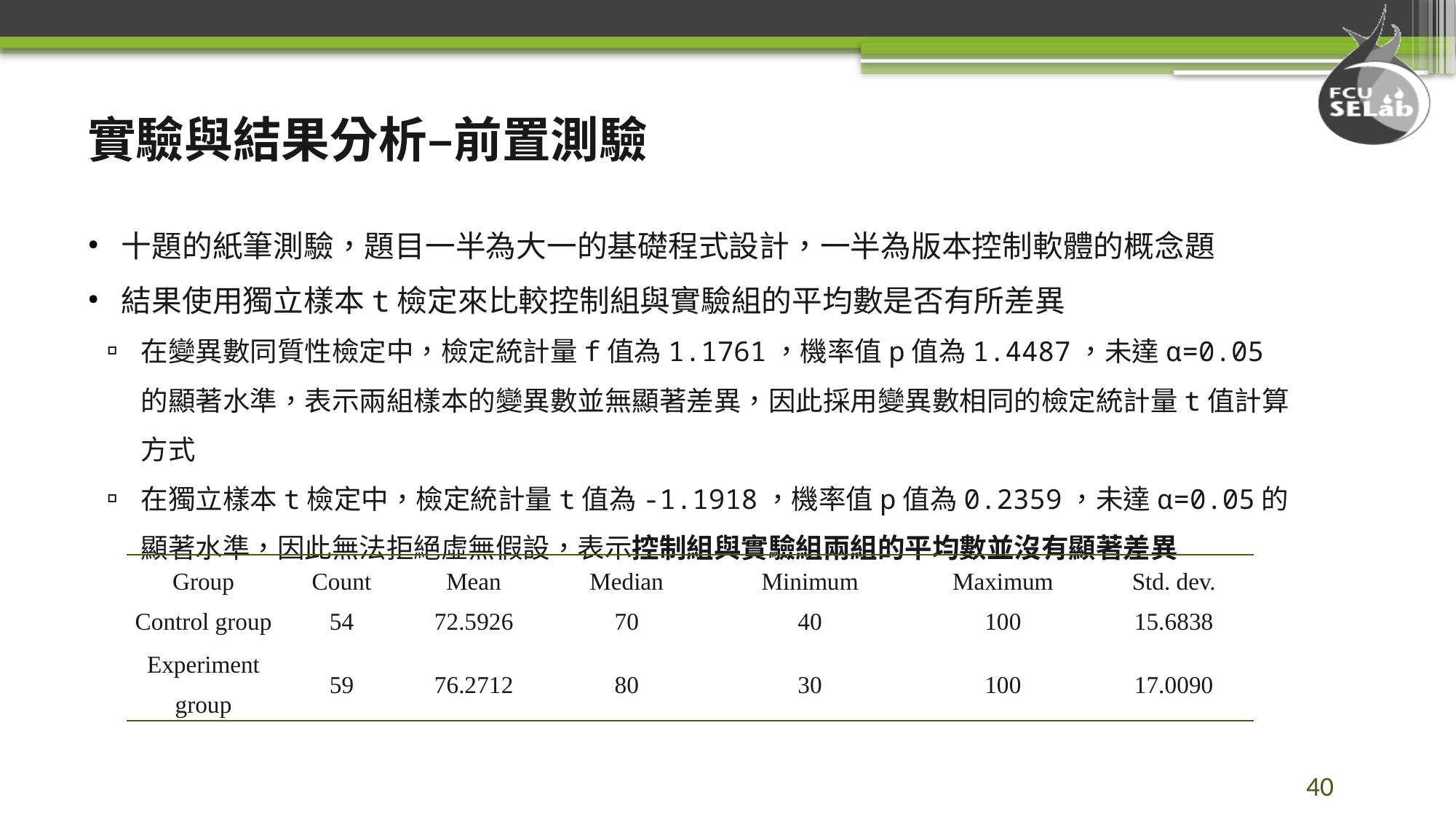

# 實驗與結果分析–前置測驗
十題的紙筆測驗，題目一半為大一的基礎程式設計，一半為版本控制軟體的概念題
結果使用獨立樣本t檢定來比較控制組與實驗組的平均數是否有所差異
在變異數同質性檢定中，檢定統計量f值為1.1761，機率值p值為1.4487，未達α=0.05的顯著水準，表示兩組樣本的變異數並無顯著差異，因此採用變異數相同的檢定統計量t值計算方式
在獨立樣本t檢定中，檢定統計量t值為-1.1918，機率值p值為0.2359，未達α=0.05的顯著水準，因此無法拒絕虛無假設，表示控制組與實驗組兩組的平均數並沒有顯著差異
| Group | Count | Mean | Median | Minimum | Maximum | Std. dev. |
| --- | --- | --- | --- | --- | --- | --- |
| Control group | 54 | 72.5926 | 70 | 40 | 100 | 15.6838 |
| Experiment group | 59 | 76.2712 | 80 | 30 | 100 | 17.0090 |
40